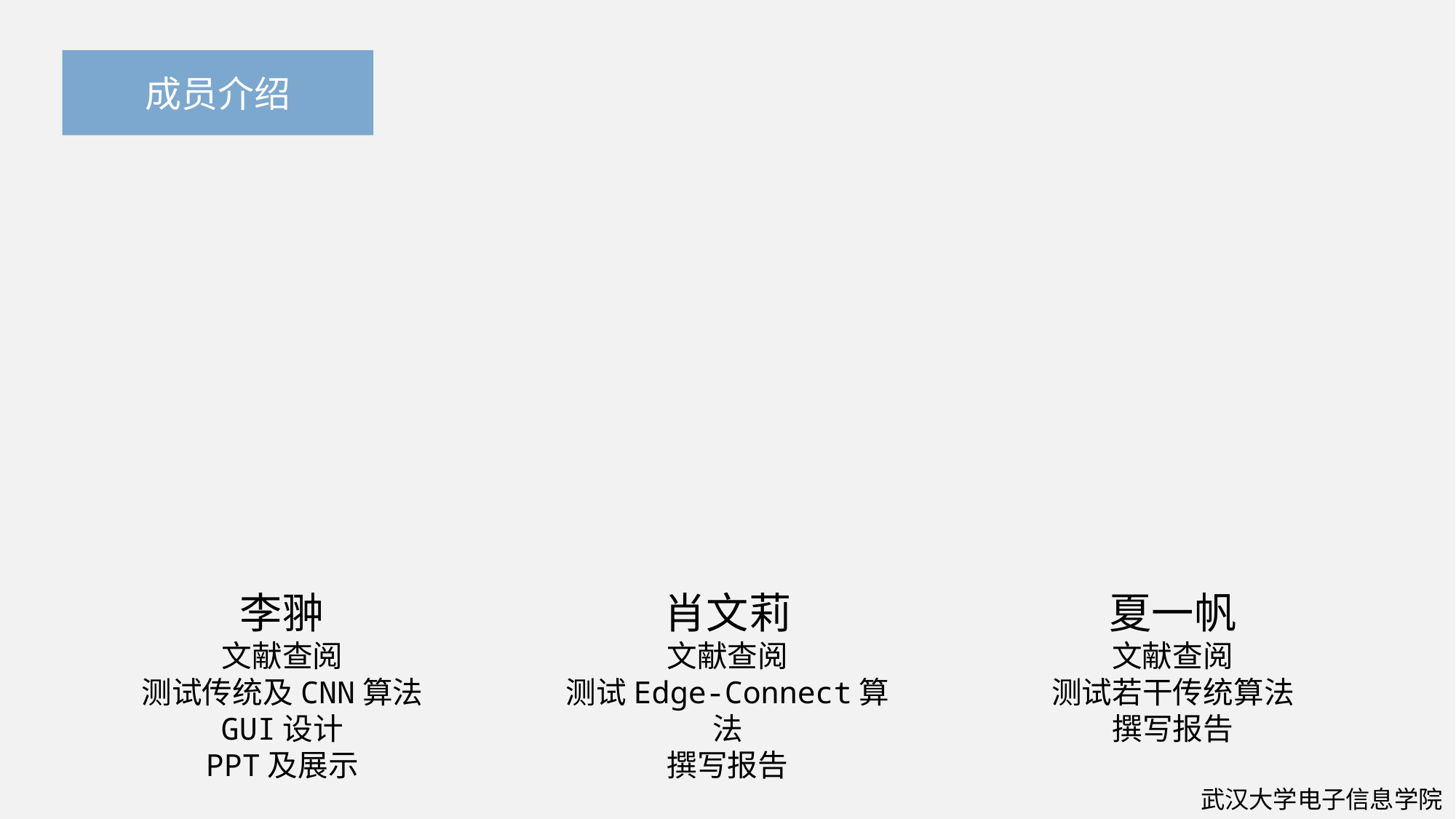

成员介绍
夏一帆
文献查阅
测试若干传统算法
撰写报告
李翀
文献查阅
测试传统及CNN算法
GUI设计
PPT及展示
肖文莉
文献查阅
测试Edge-Connect算法
撰写报告